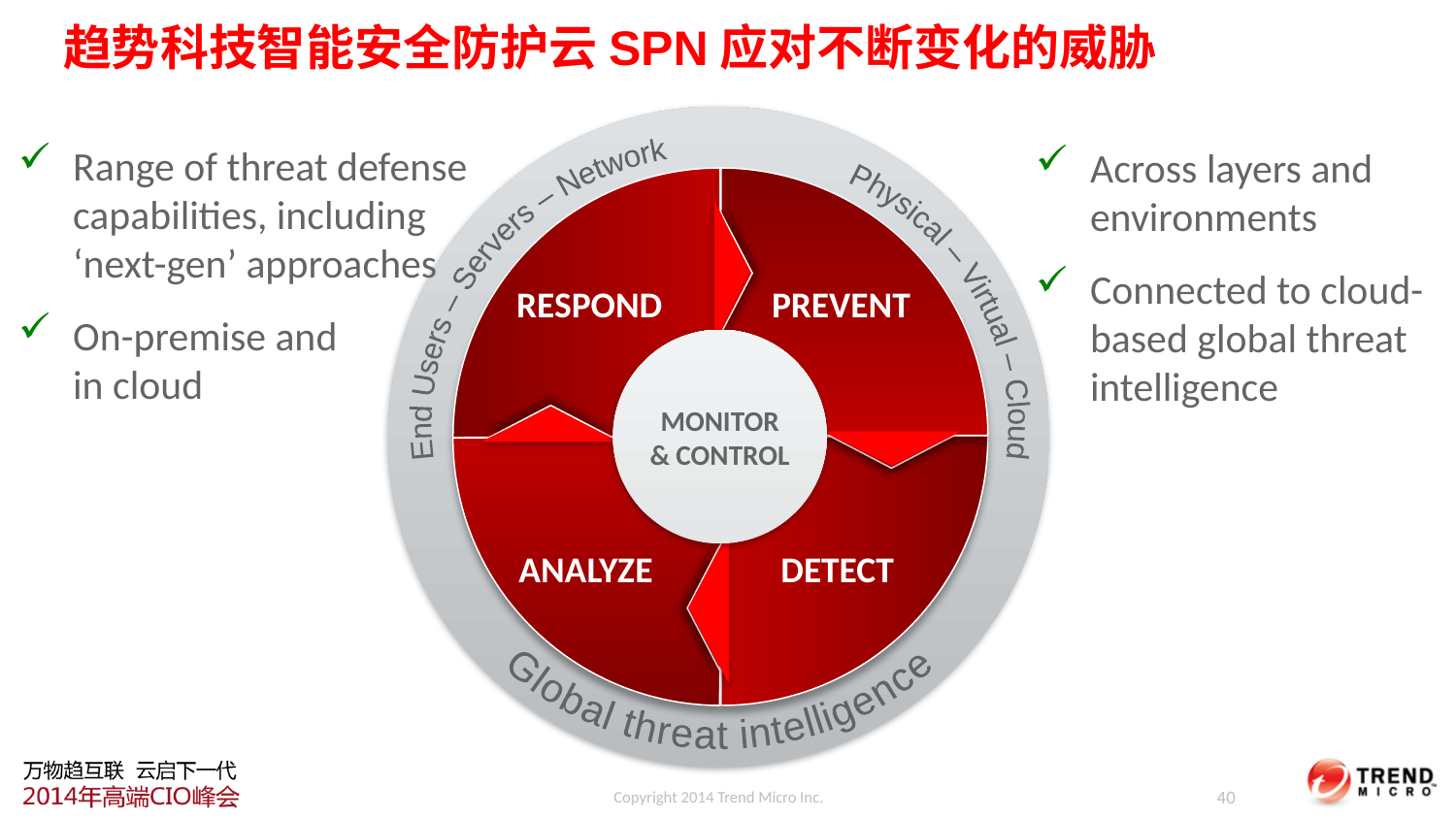

# 趋势科技智能安全防护云SPN应对不断变化的威胁

Range of threat defense capabilities, including
‘next-gen’ approaches
On-premise and
in cloud
Across layers and environments
Connected to cloud-based global threat intelligence
End Users – Servers – Network                      Physical – Virtual – Cloud

RESPOND
PREVENT
MONITOR & CONTROL

ANALYZE
DETECT
Global threat intelligence
Copyright 2014 Trend Micro Inc.
40